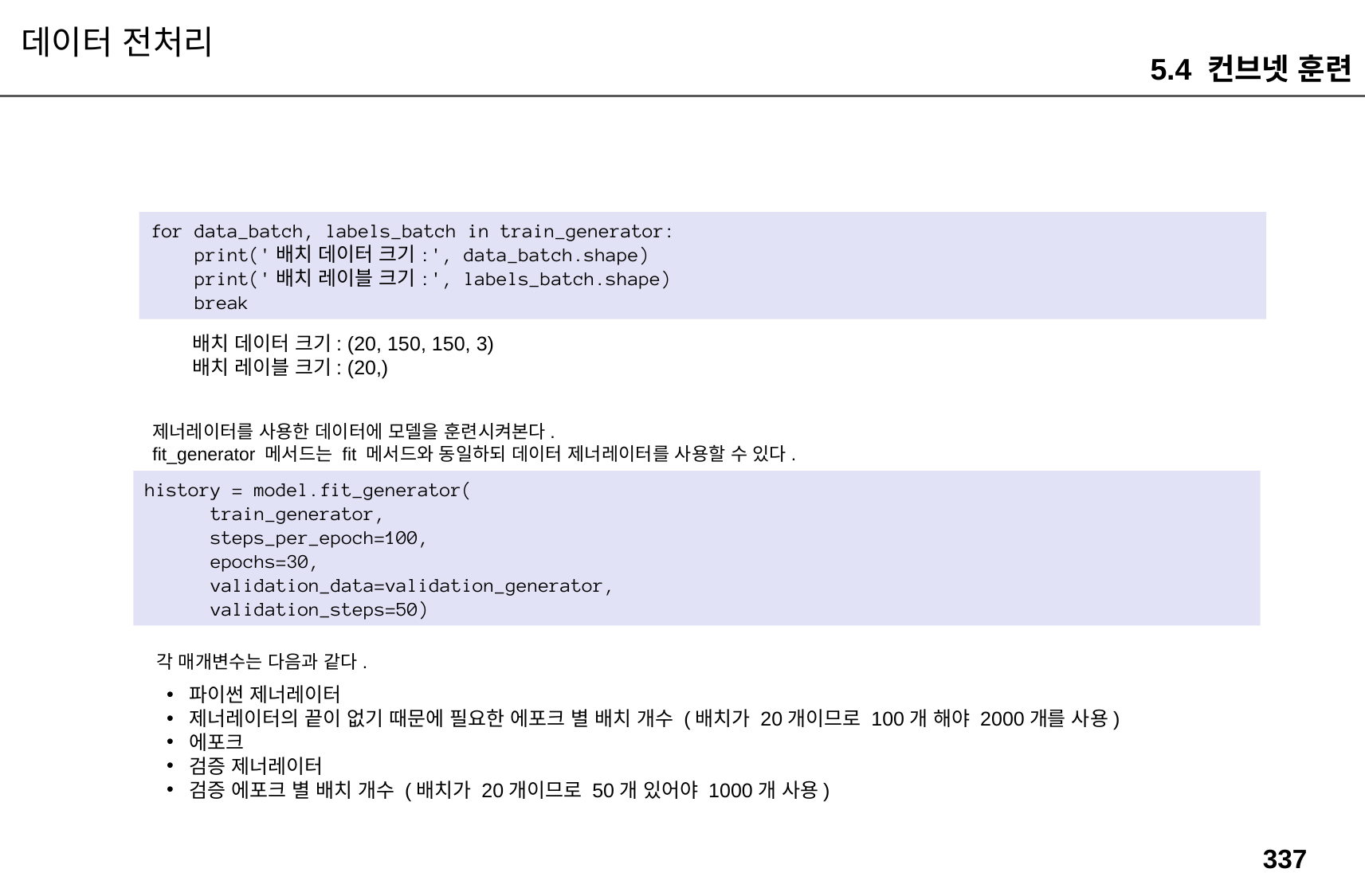

데이터 전처리
5.4 컨브넷 훈련
for data_batch, labels_batch in train_generator:
    print('배치 데이터 크기:', data_batch.shape)
    print('배치 레이블 크기:', labels_batch.shape)
    break
배치 데이터 크기: (20, 150, 150, 3)
배치 레이블 크기: (20,)
제너레이터를 사용한 데이터에 모델을 훈련시켜본다.
fit_generator 메서드는 fit 메서드와 동일하되 데이터 제너레이터를 사용할 수 있다.
history = model.fit_generator(
      train_generator,
      steps_per_epoch=100,
      epochs=30,
      validation_data=validation_generator,
      validation_steps=50)
각 매개변수는 다음과 같다.
파이썬 제너레이터
제너레이터의 끝이 없기 때문에 필요한 에포크 별 배치 개수 (배치가 20개이므로 100개 해야 2000개를 사용)
에포크
검증 제너레이터
검증 에포크 별 배치 개수 (배치가 20개이므로 50개 있어야 1000개 사용)